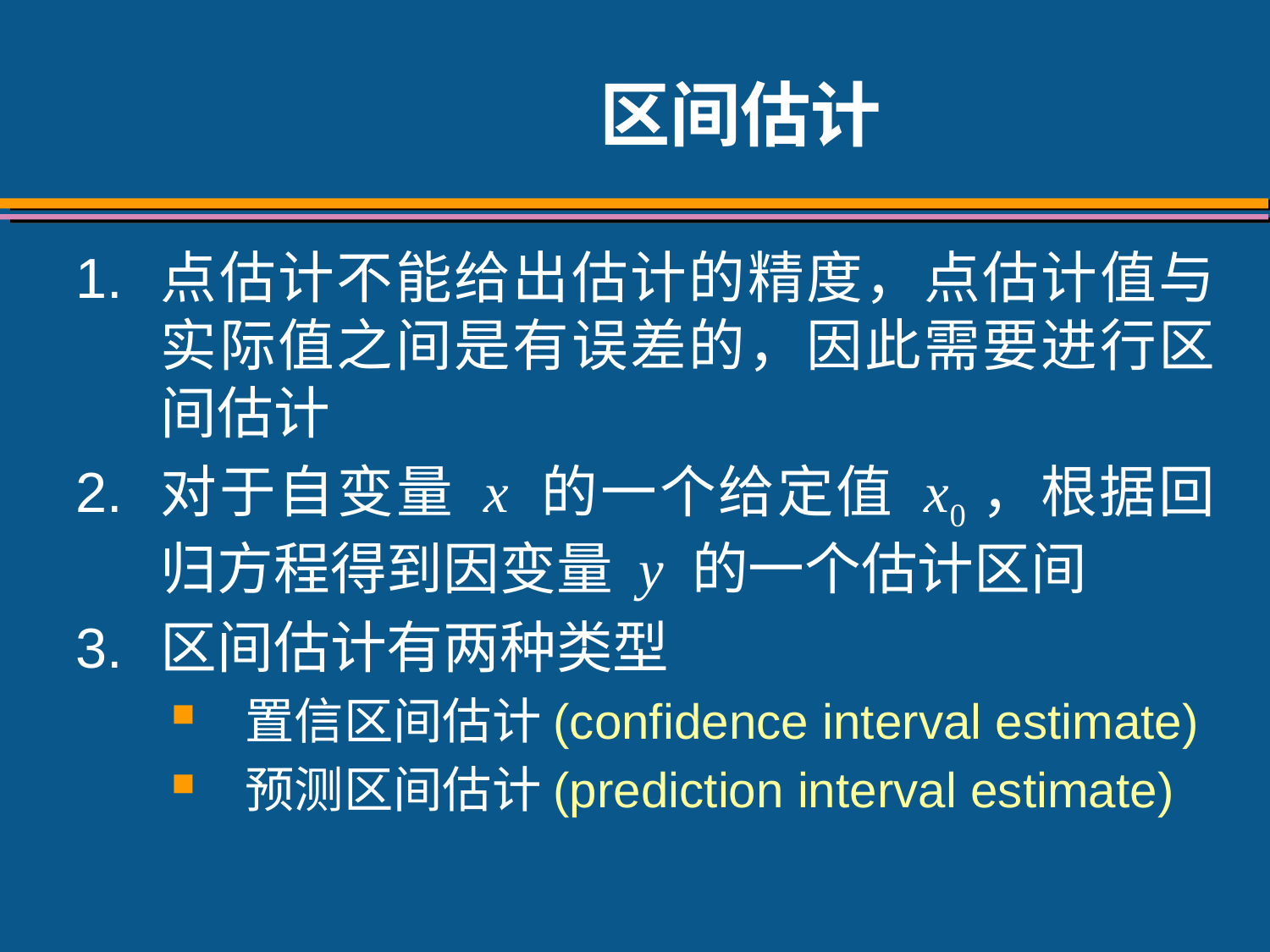

# 区间估计
点估计不能给出估计的精度，点估计值与实际值之间是有误差的，因此需要进行区间估计
对于自变量 x 的一个给定值 x0，根据回归方程得到因变量 y 的一个估计区间
区间估计有两种类型
置信区间估计(confidence interval estimate)
预测区间估计(prediction interval estimate)